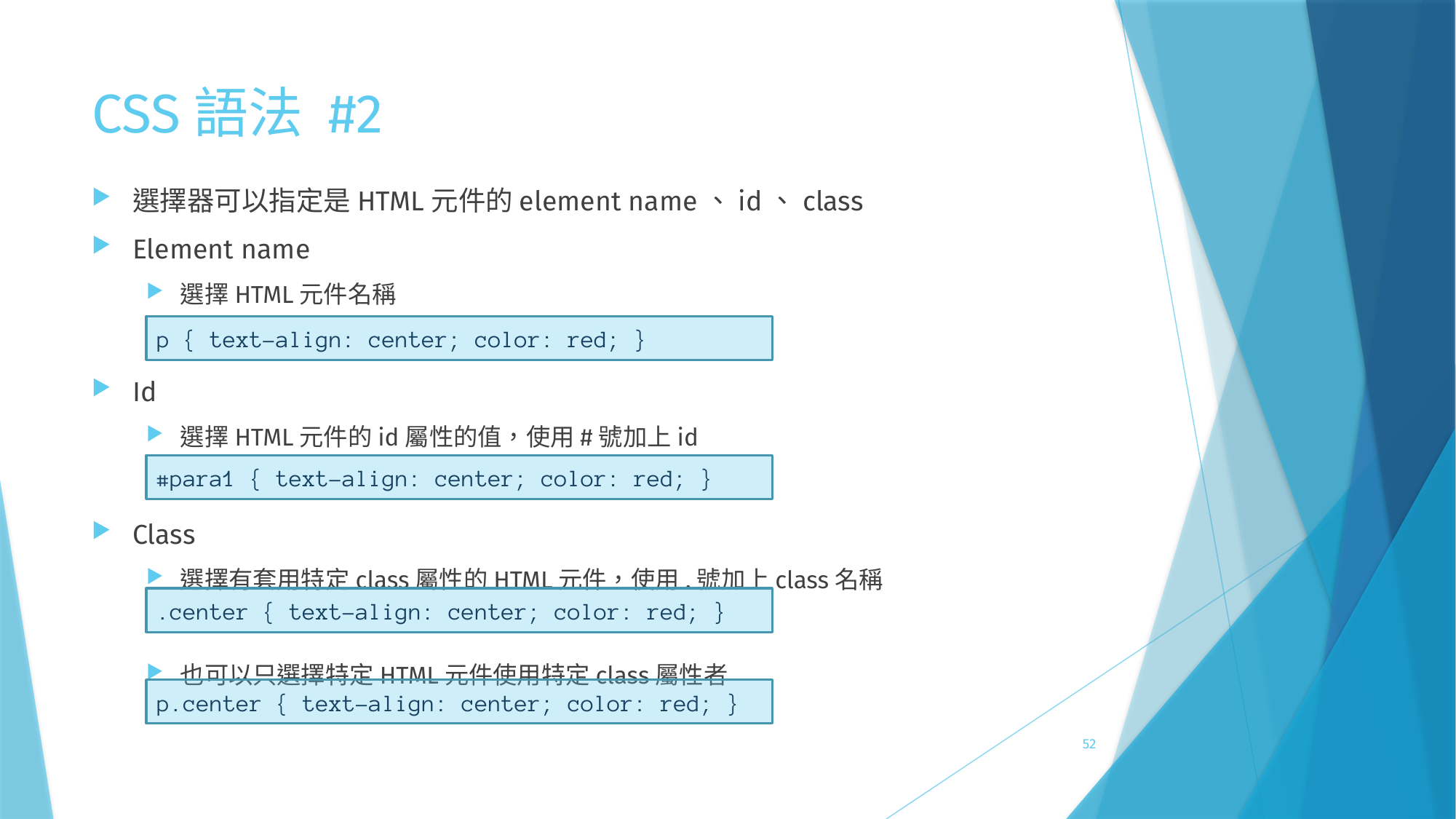

# CSS語法 #2
選擇器可以指定是HTML元件的element name、id、class
Element name
選擇HTML元件名稱

Id
選擇HTML元件的id屬性的值，使用#號加上id

Class
選擇有套用特定class屬性的HTML元件，使用.號加上class名稱

也可以只選擇特定HTML元件使用特定class屬性者
p { text-align: center; color: red; }
#para1 { text-align: center; color: red; }
.center { text-align: center; color: red; }
p.center { text-align: center; color: red; }
52